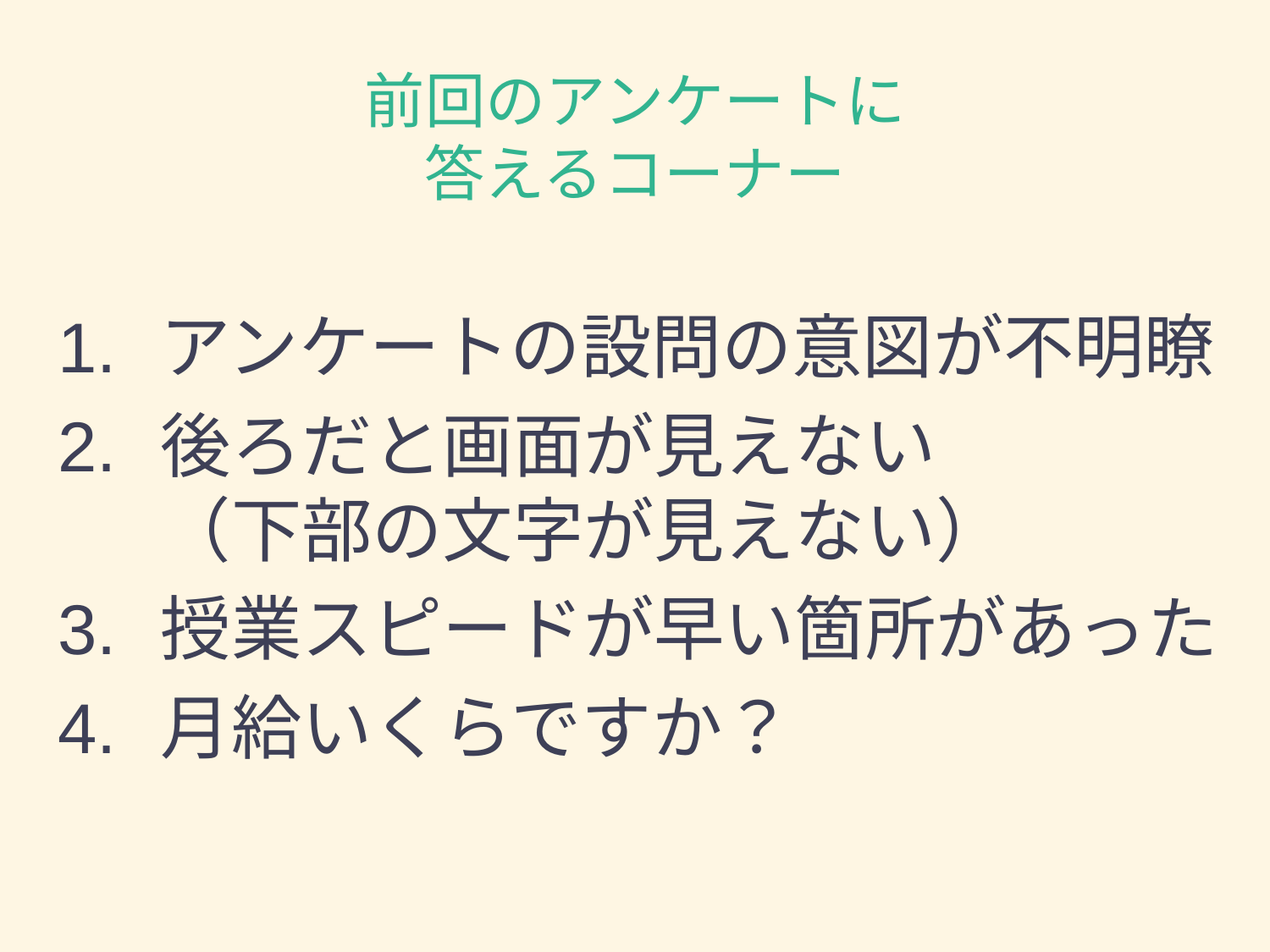

# 前回のアンケートに 答えるコーナー
アンケートの設問の意図が不明瞭
後ろだと画面が見えない
（下部の文字が見えない）
授業スピードが早い箇所があった
月給いくらですか？